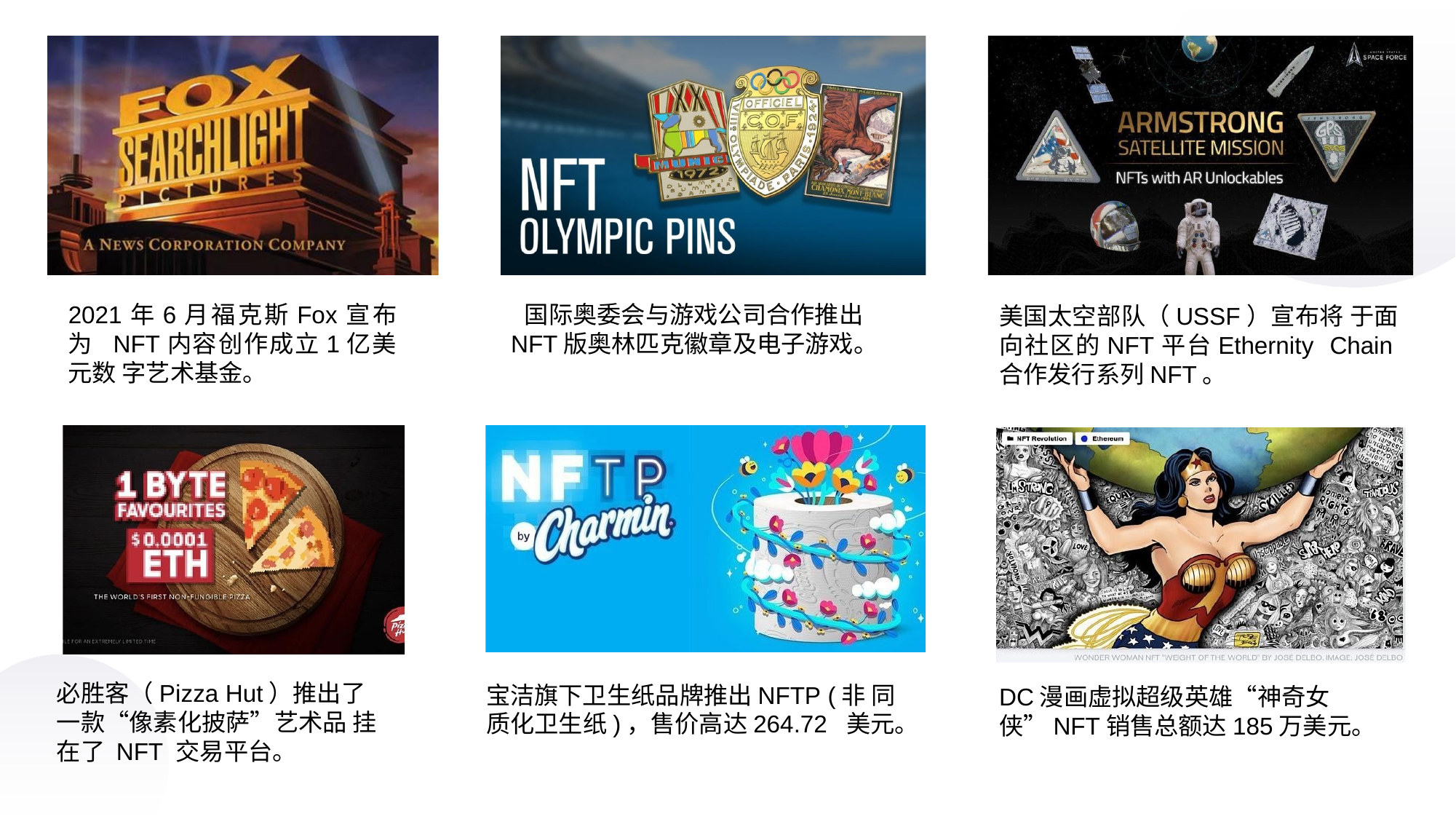

2021年6月福克斯Fox宣布为  NFT内容创作成立1亿美元数 字艺术基金。
国际奥委会与游戏公司合作推出  NFT版奥林匹克徽章及电子游戏。
美国太空部队（USSF）宣布将 于面向社区的NFT平台Ethernity  Chain合作发行系列NFT。

必胜客（Pizza Hut）推出了 一款“像素化披萨”艺术品 挂在了 NFT 交易平台。
宝洁旗下卫生纸品牌推出NFTP (非 同质化卫生纸)，售价高达264.72  美元。
DC漫画虚拟超级英雄“神奇女 侠”NFT销售总额达185万美元。